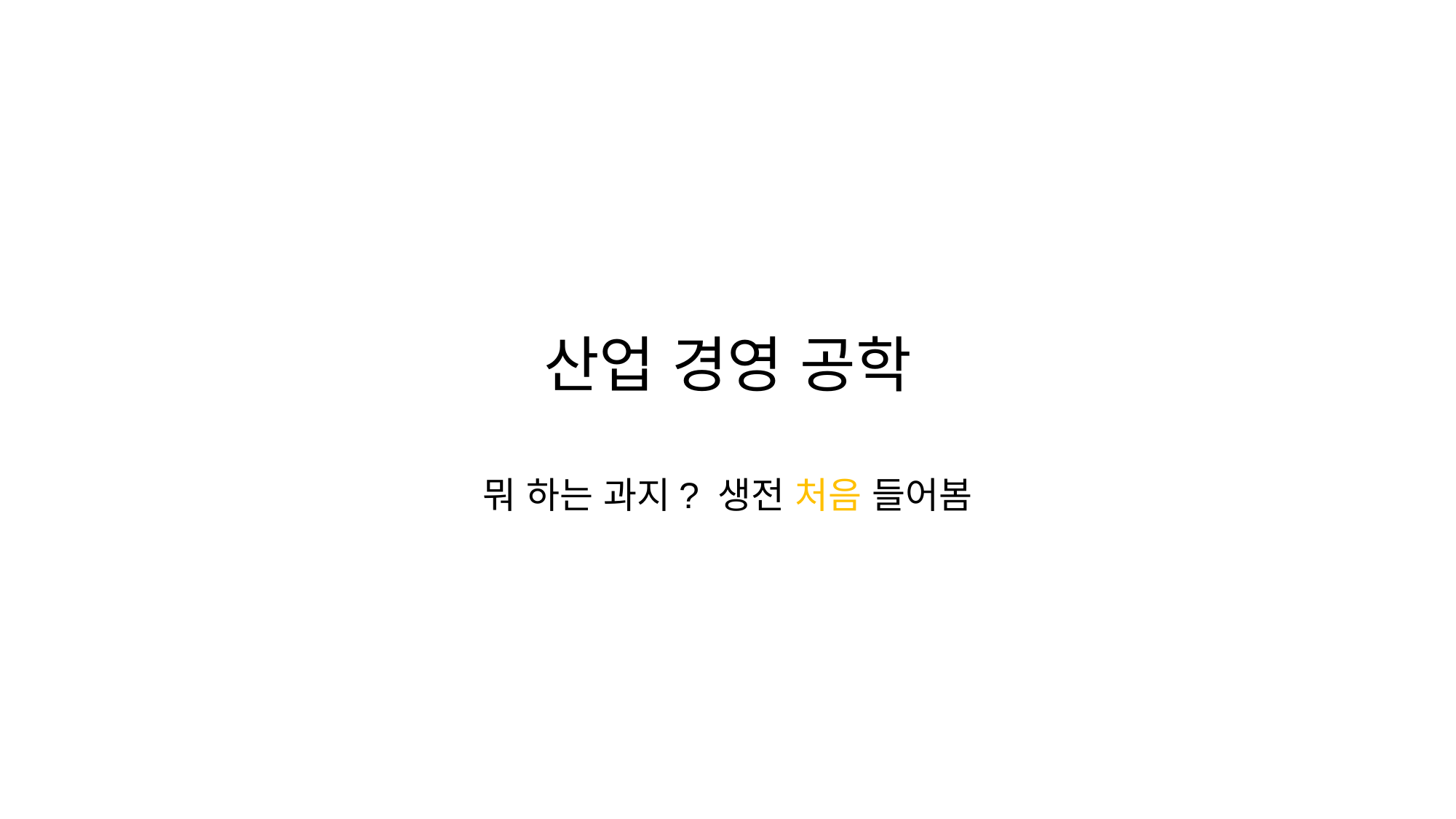

산업 경영 공학
뭐 하는 과지? 생전 처음 들어봄